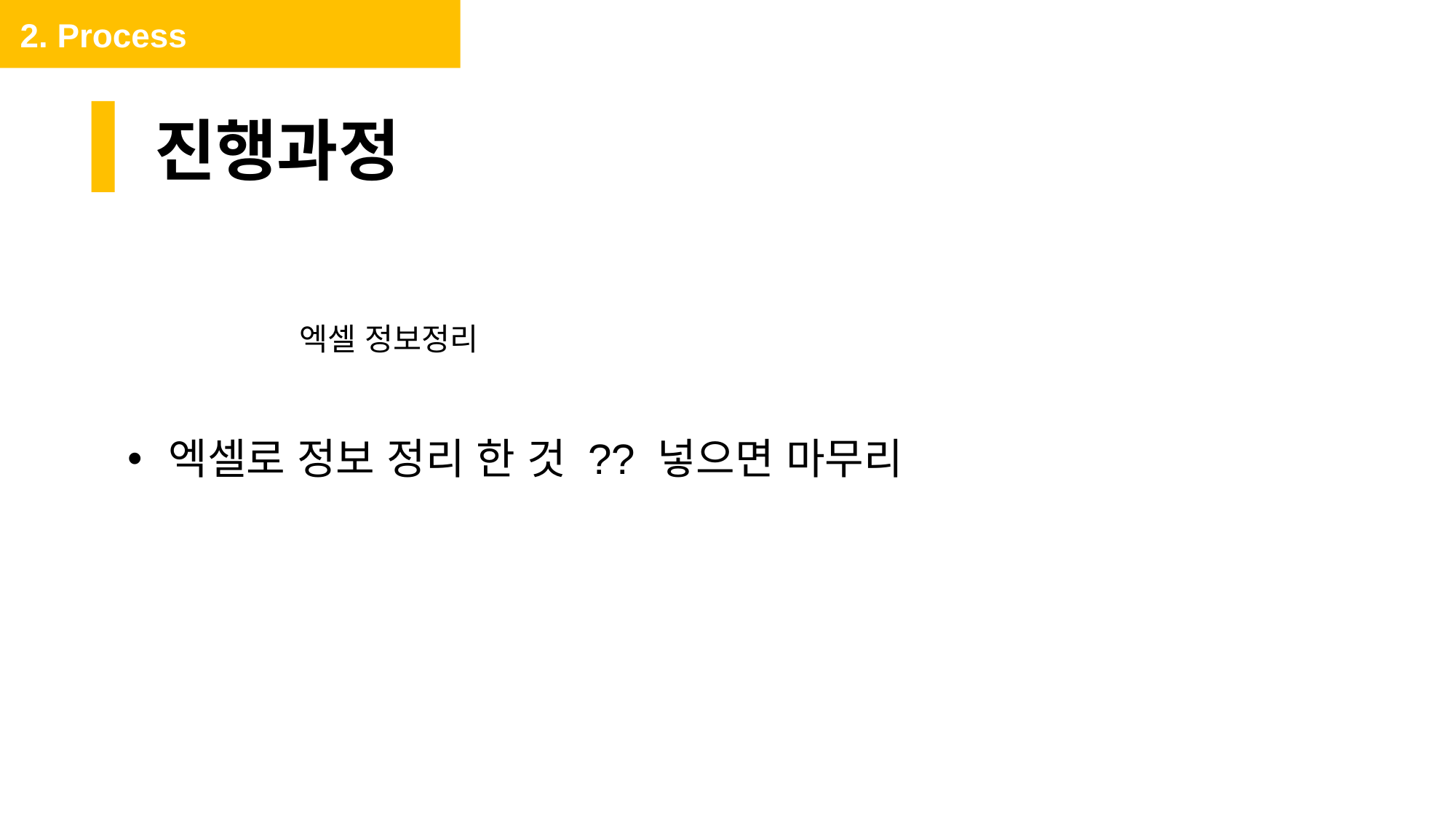

2. Process
# 진행과정

엑셀 정보정리
엑셀로 정보 정리 한 것 ?? 넣으면 마무리